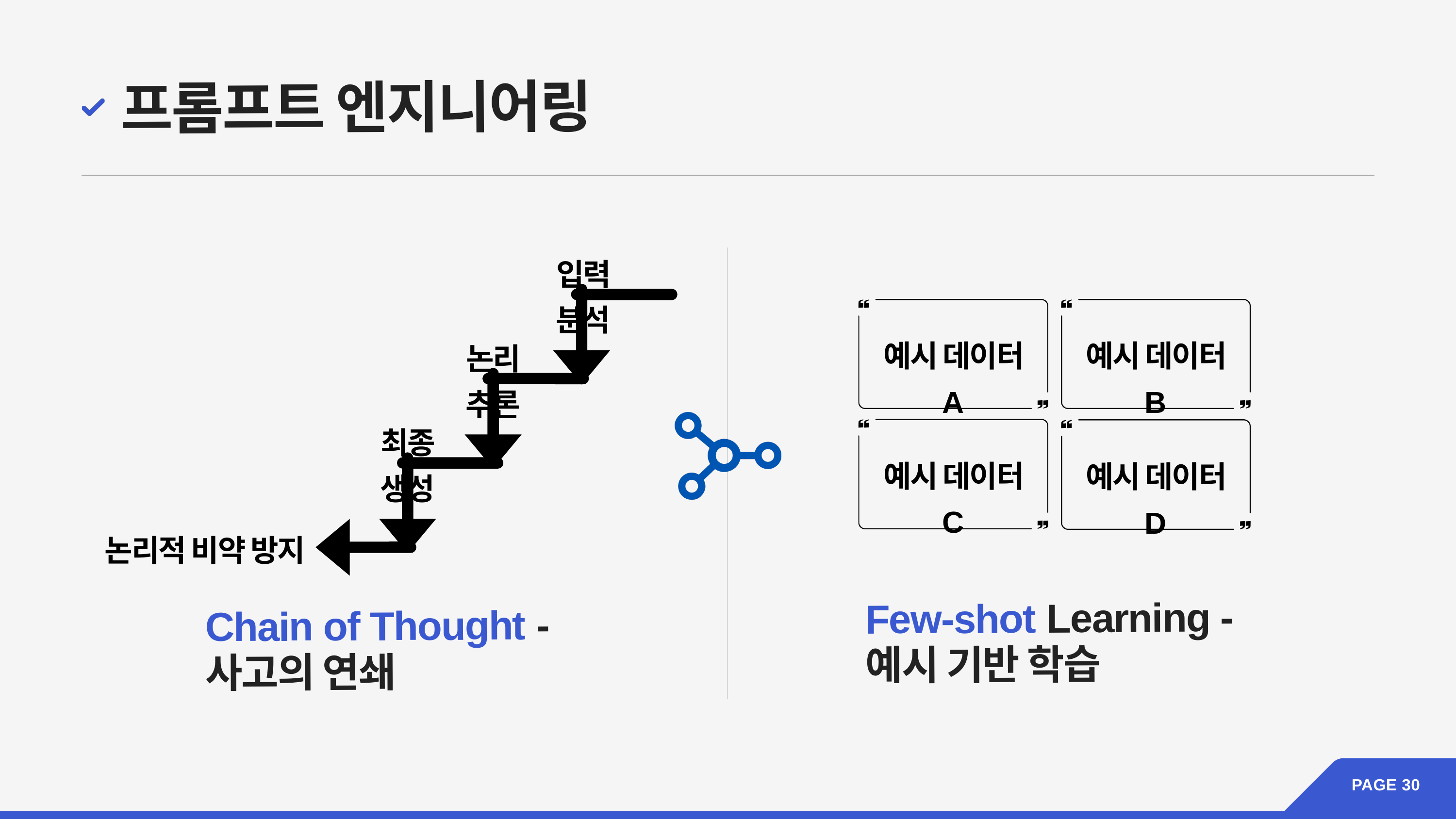

프롬프트 엔지니어링

입력 분석

예시 데이터 A
예시 데이터 B
논리 추론

최종 생성

예시 데이터 C
예시 데이터 D

논리적 비약 방지

Few-shot Learning - 예시 기반 학습
Chain of Thought - 사고의 연쇄

PAGE 30